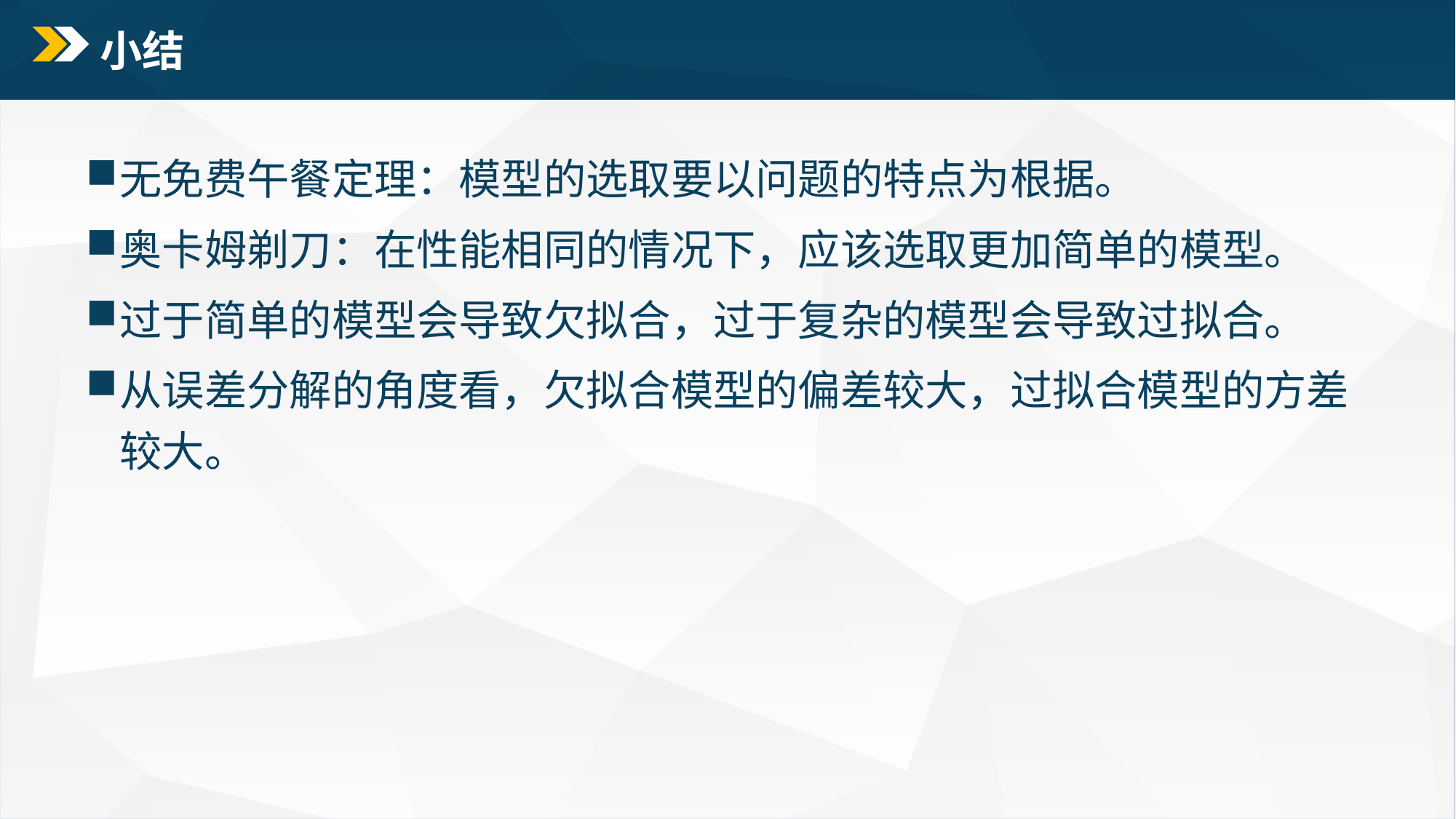

# 小结
无免费午餐定理：模型的选取要以问题的特点为根据。
奥卡姆剃刀：在性能相同的情况下，应该选取更加简单的模型。
过于简单的模型会导致欠拟合，过于复杂的模型会导致过拟合。
从误差分解的角度看，欠拟合模型的偏差较大，过拟合模型的方差较大。